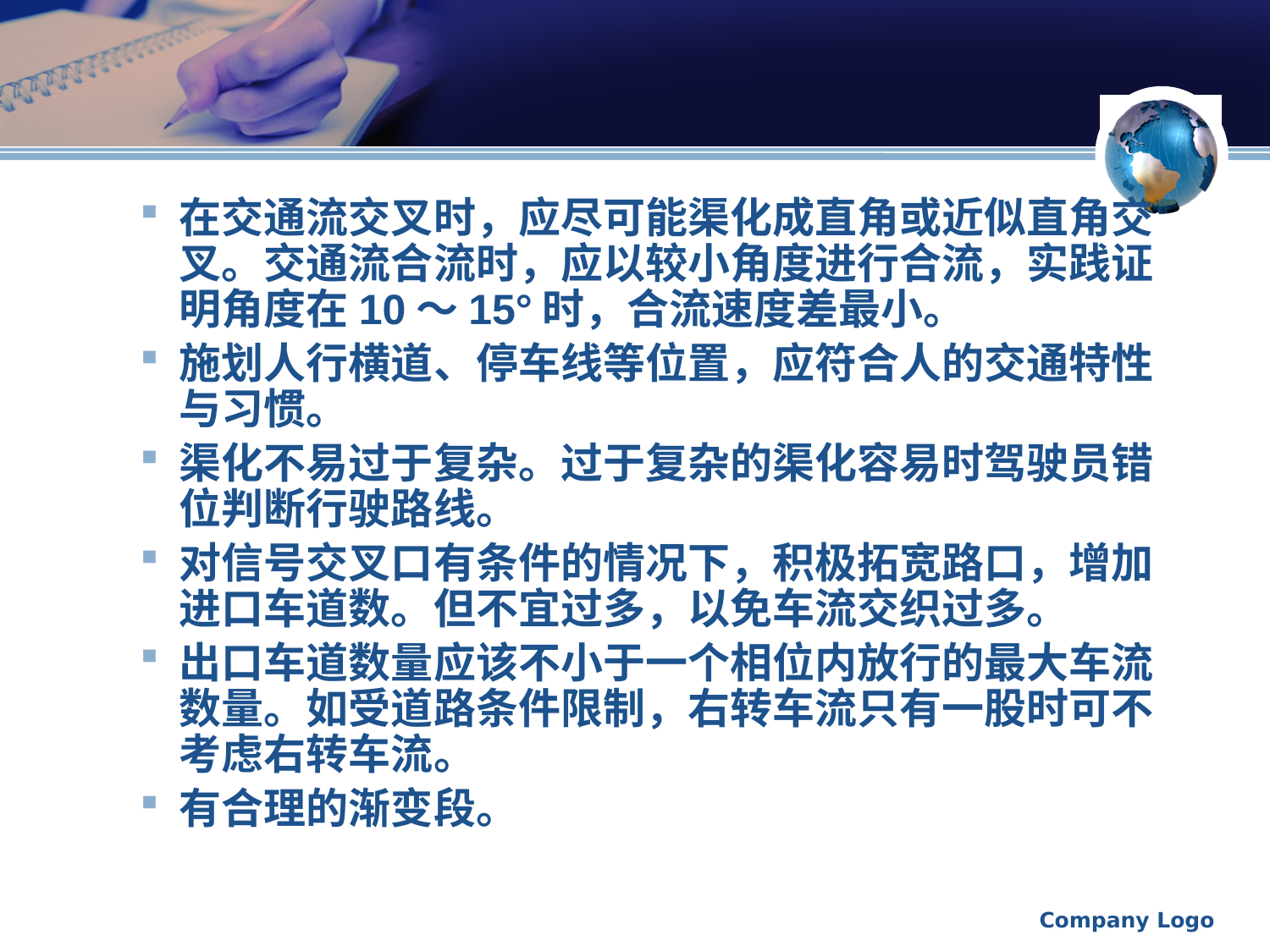

#
在交通流交叉时，应尽可能渠化成直角或近似直角交叉。交通流合流时，应以较小角度进行合流，实践证明角度在10～15°时，合流速度差最小。
施划人行横道、停车线等位置，应符合人的交通特性与习惯。
渠化不易过于复杂。过于复杂的渠化容易时驾驶员错位判断行驶路线。
对信号交叉口有条件的情况下，积极拓宽路口，增加进口车道数。但不宜过多，以免车流交织过多。
出口车道数量应该不小于一个相位内放行的最大车流数量。如受道路条件限制，右转车流只有一股时可不考虑右转车流。
有合理的渐变段。
Company Logo